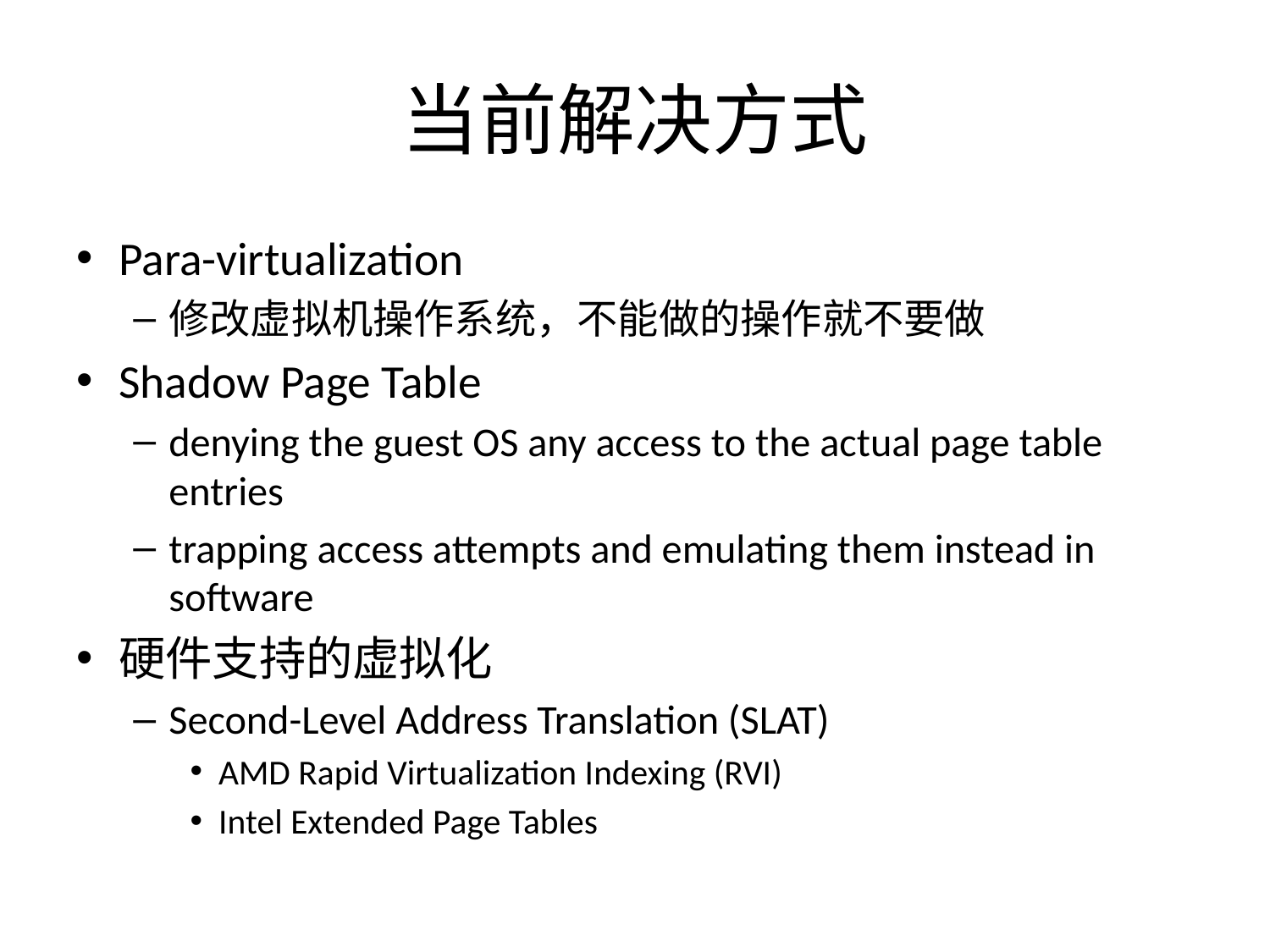

# 当前解决方式
Para-virtualization
修改虚拟机操作系统，不能做的操作就不要做
Shadow Page Table
denying the guest OS any access to the actual page table entries
trapping access attempts and emulating them instead in software
硬件支持的虚拟化
Second-Level Address Translation (SLAT)
AMD Rapid Virtualization Indexing (RVI)
Intel Extended Page Tables